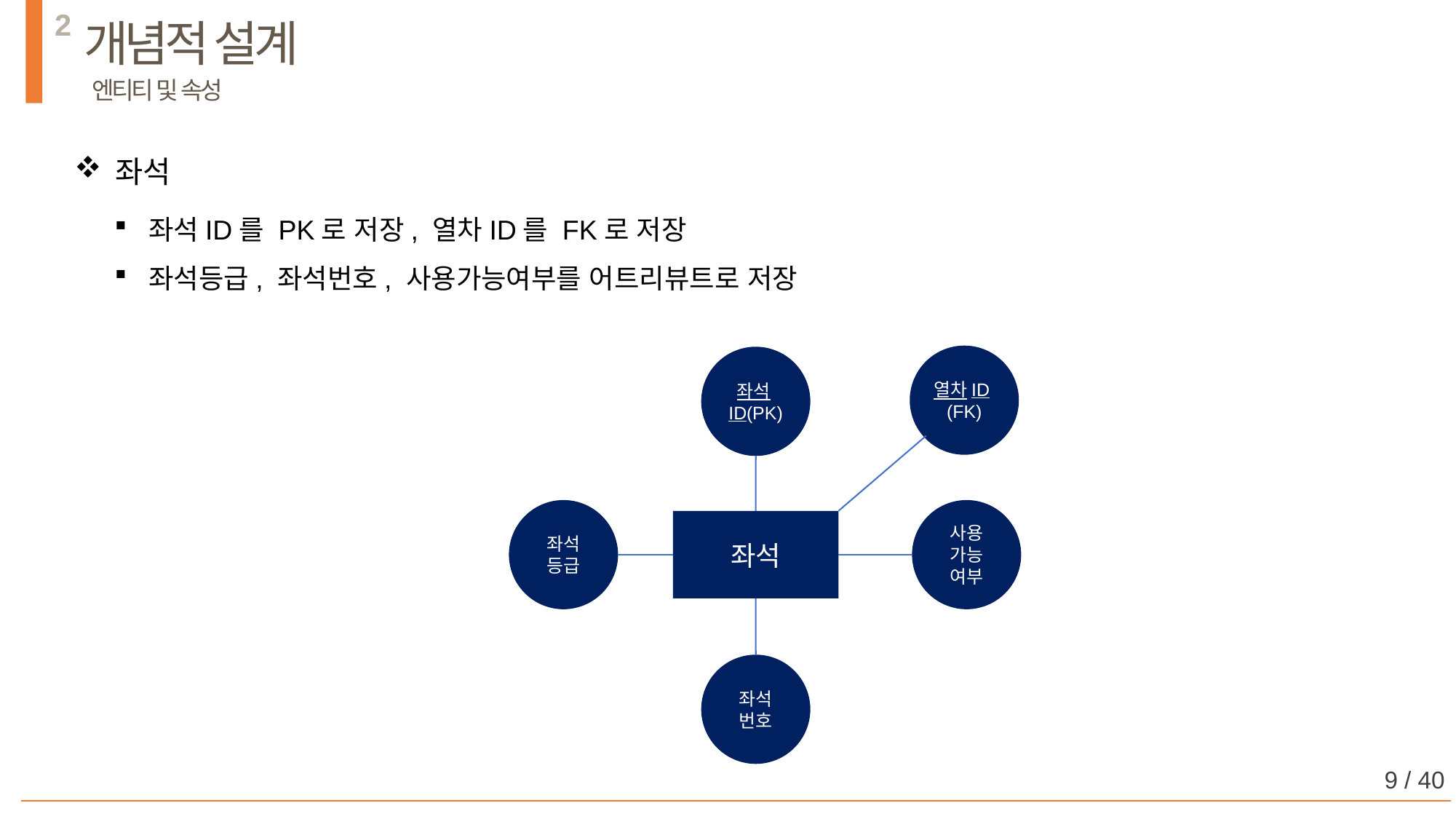

2
개념적 설계
 엔티티 및 속성

좌석
좌석ID를 PK로 저장, 열차ID를 FK로 저장
좌석등급, 좌석번호, 사용가능여부를 어트리뷰트로 저장
열차ID
(FK)
좌석ID(PK)
좌석
등급
사용
가능
여부
좌석
좌석
번호